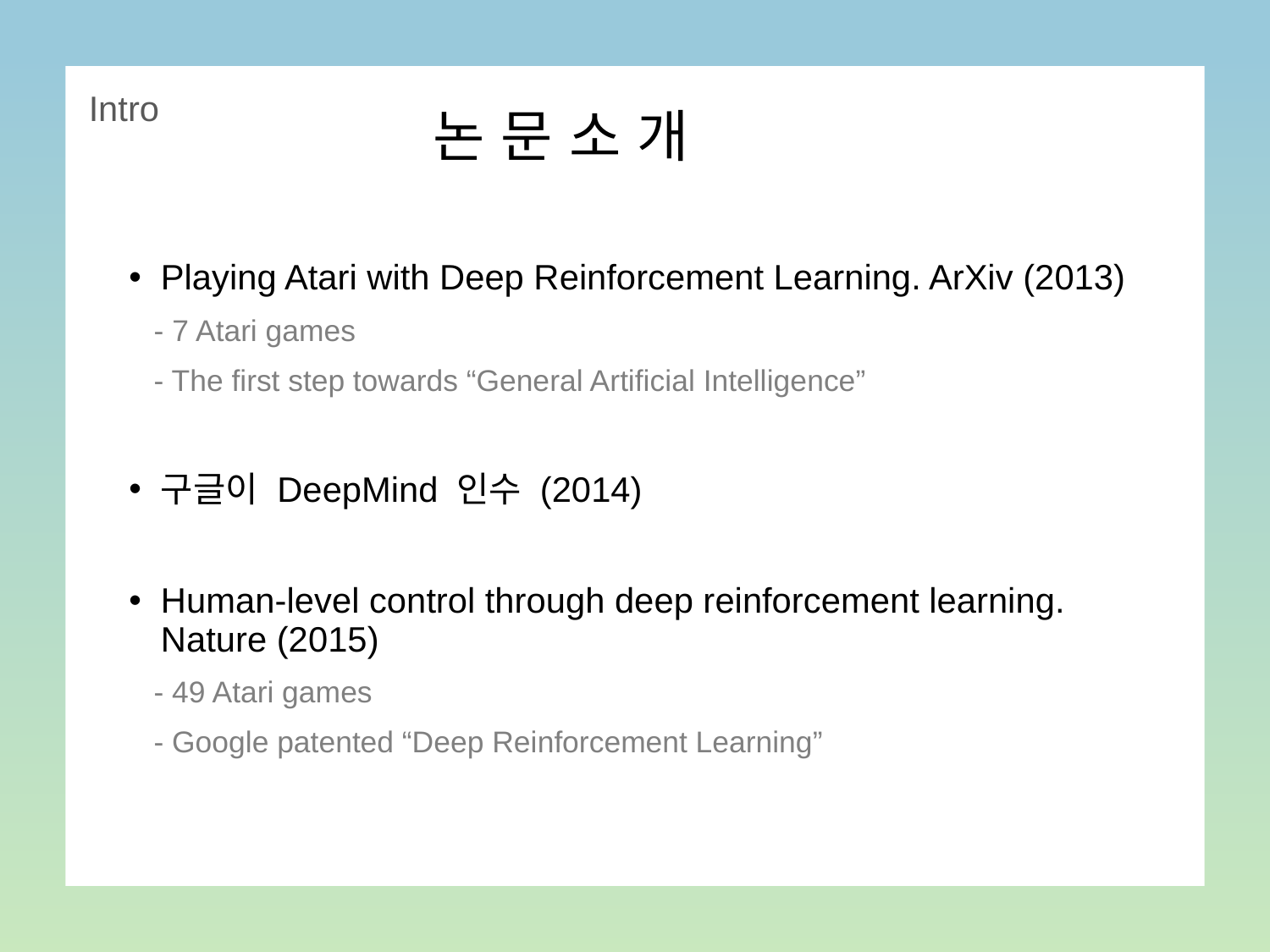

Intro
논 문 소 개
Playing Atari with Deep Reinforcement Learning. ArXiv (2013)
   - 7 Atari games
   - The first step towards “General Artificial Intelligence”

구글이 DeepMind 인수 (2014)

Human-level control through deep reinforcement learning. Nature (2015)
   - 49 Atari games
   - Google patented “Deep Reinforcement Learning”